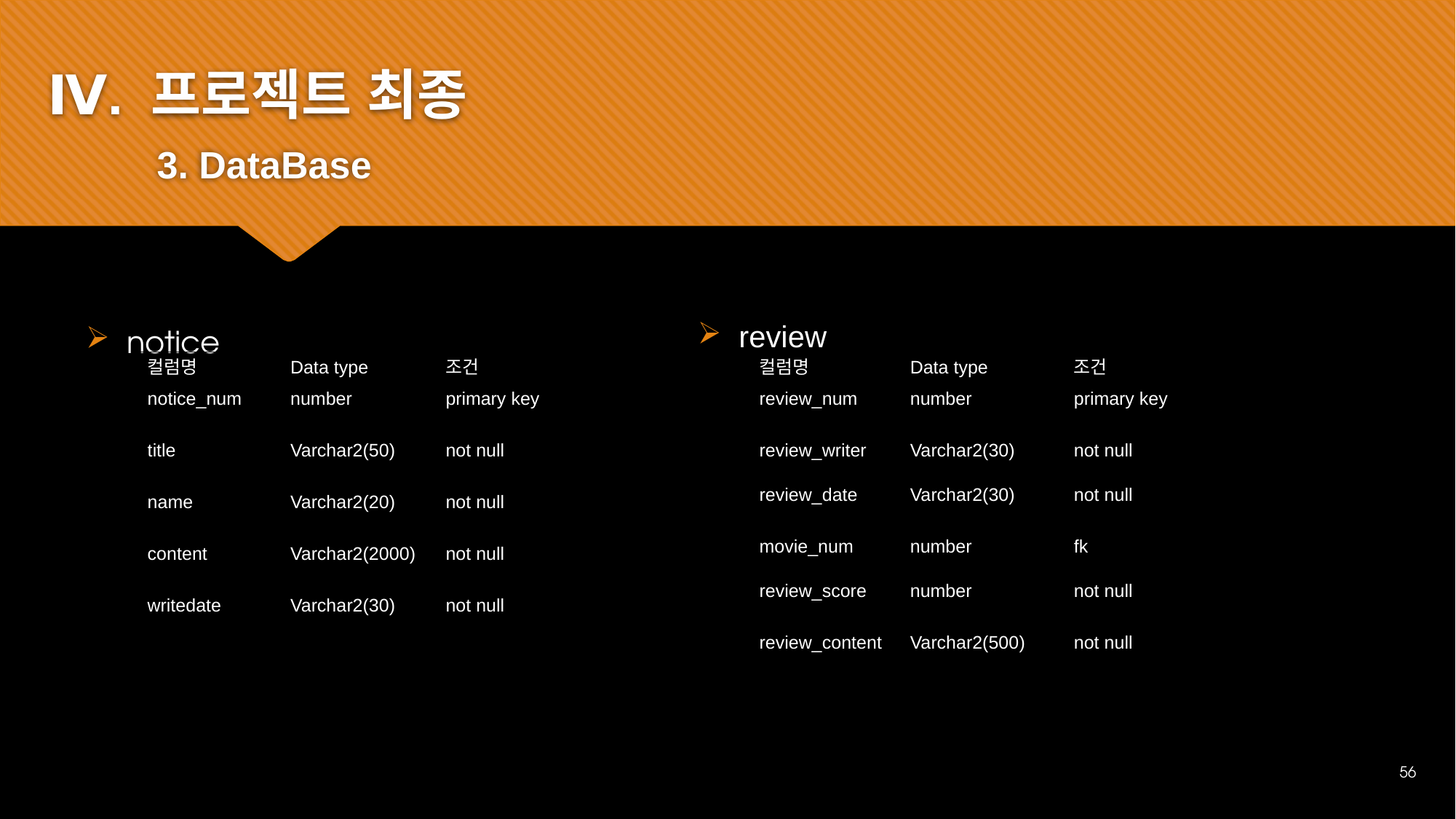

Ⅳ. 프로젝트 최종
	3. DataBase
#

review

notice

| 컬럼명 | Data type | 조건 |
| --- | --- | --- |
| notice\_num | number | primary key |
| title | Varchar2(50) | not null |
| name | Varchar2(20) | not null |
| content | Varchar2(2000) | not null |
| writedate | Varchar2(30) | not null |
|  |  |  |
|  |  |  |
| 컬럼명 | Data type | 조건 |
| --- | --- | --- |
| review\_num | number | primary key |
| review\_writer | Varchar2(30) | not null |
| review\_date | Varchar2(30) | not null |
| movie\_num | number | fk |
| review\_score | number | not null |
| review\_content | Varchar2(500) | not null |
56